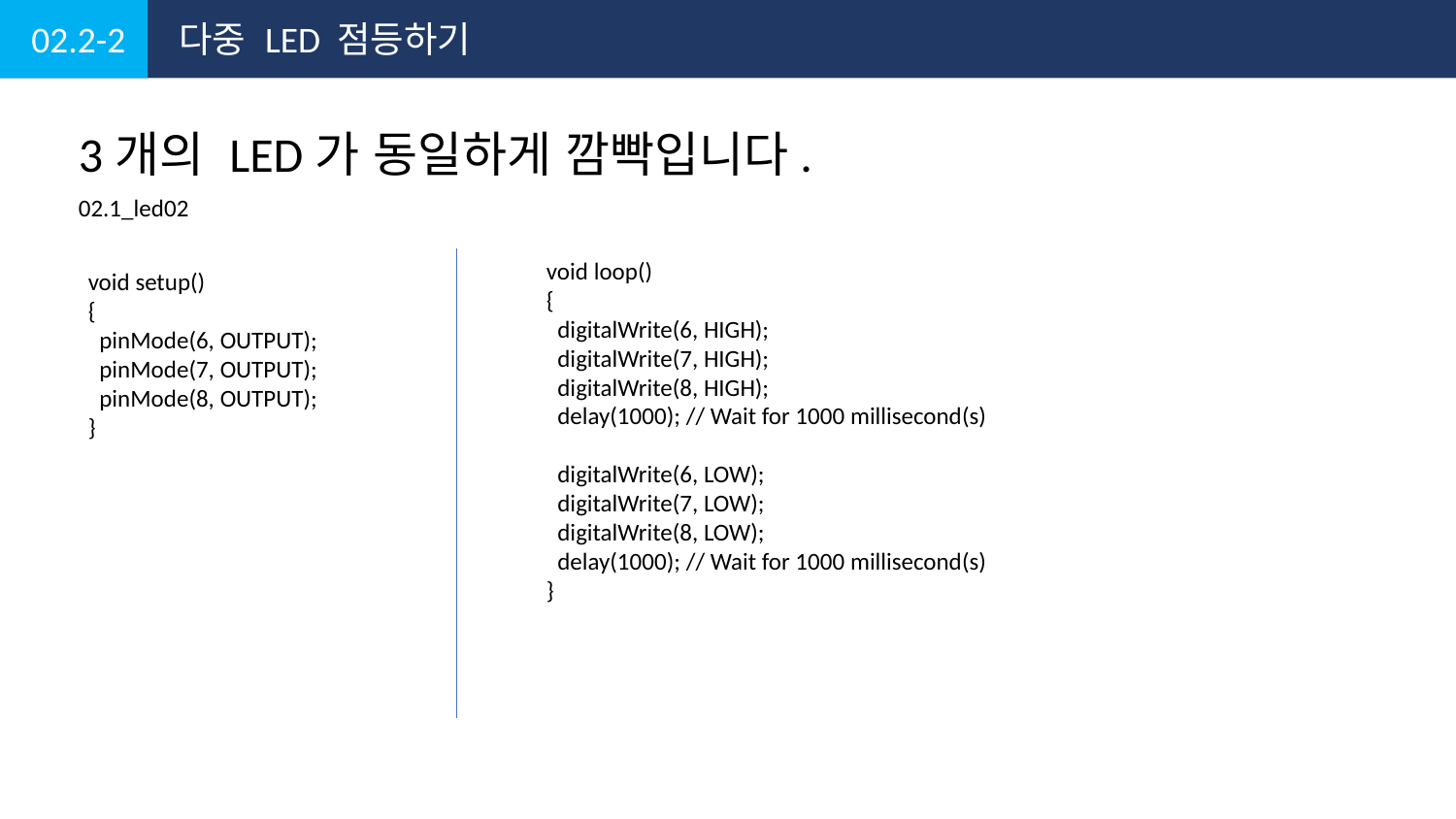

02.2-2
다중 LED 점등하기
3개의 LED가 동일하게 깜빡입니다.
02.1_led02
void loop()
{
  digitalWrite(6, HIGH);
  digitalWrite(7, HIGH);
  digitalWrite(8, HIGH);
  delay(1000); // Wait for 1000 millisecond(s)

  digitalWrite(6, LOW);
  digitalWrite(7, LOW);
  digitalWrite(8, LOW);
  delay(1000); // Wait for 1000 millisecond(s)
}
void setup()
{
  pinMode(6, OUTPUT);
  pinMode(7, OUTPUT);
  pinMode(8, OUTPUT);
}